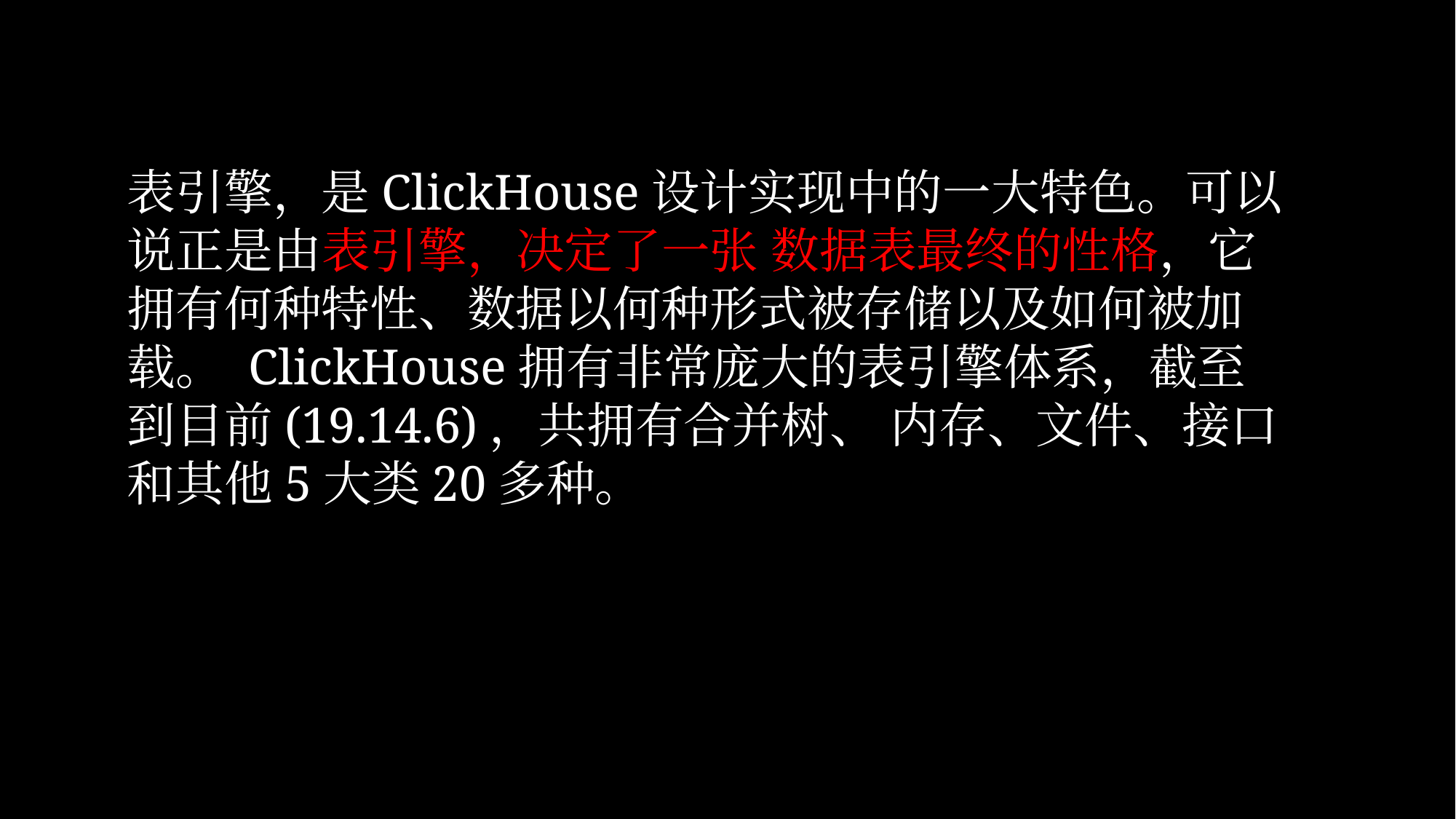

表引擎，是ClickHouse设计实现中的一大特色。可以说正是由表引擎，决定了一张 数据表最终的性格，它拥有何种特性、数据以何种形式被存储以及如何被加载。 ClickHouse拥有非常庞大的表引擎体系，截至到目前(19.14.6)，共拥有合并树、 内存、文件、接口和其他5大类20多种。